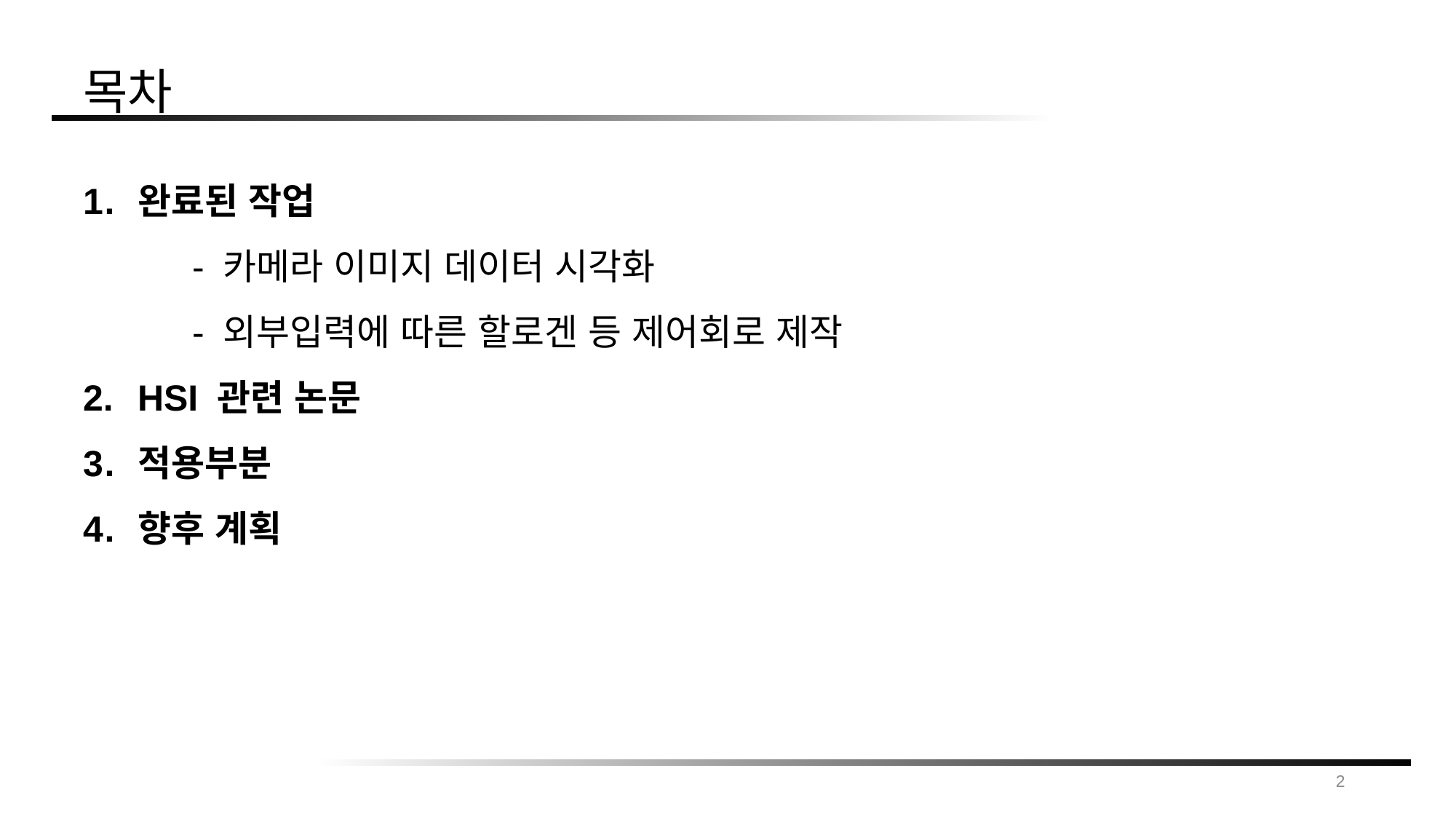

목차
완료된 작업
	- 카메라 이미지 데이터 시각화
	- 외부입력에 따른 할로겐 등 제어회로 제작
HSI 관련 논문
적용부분
향후 계획

2